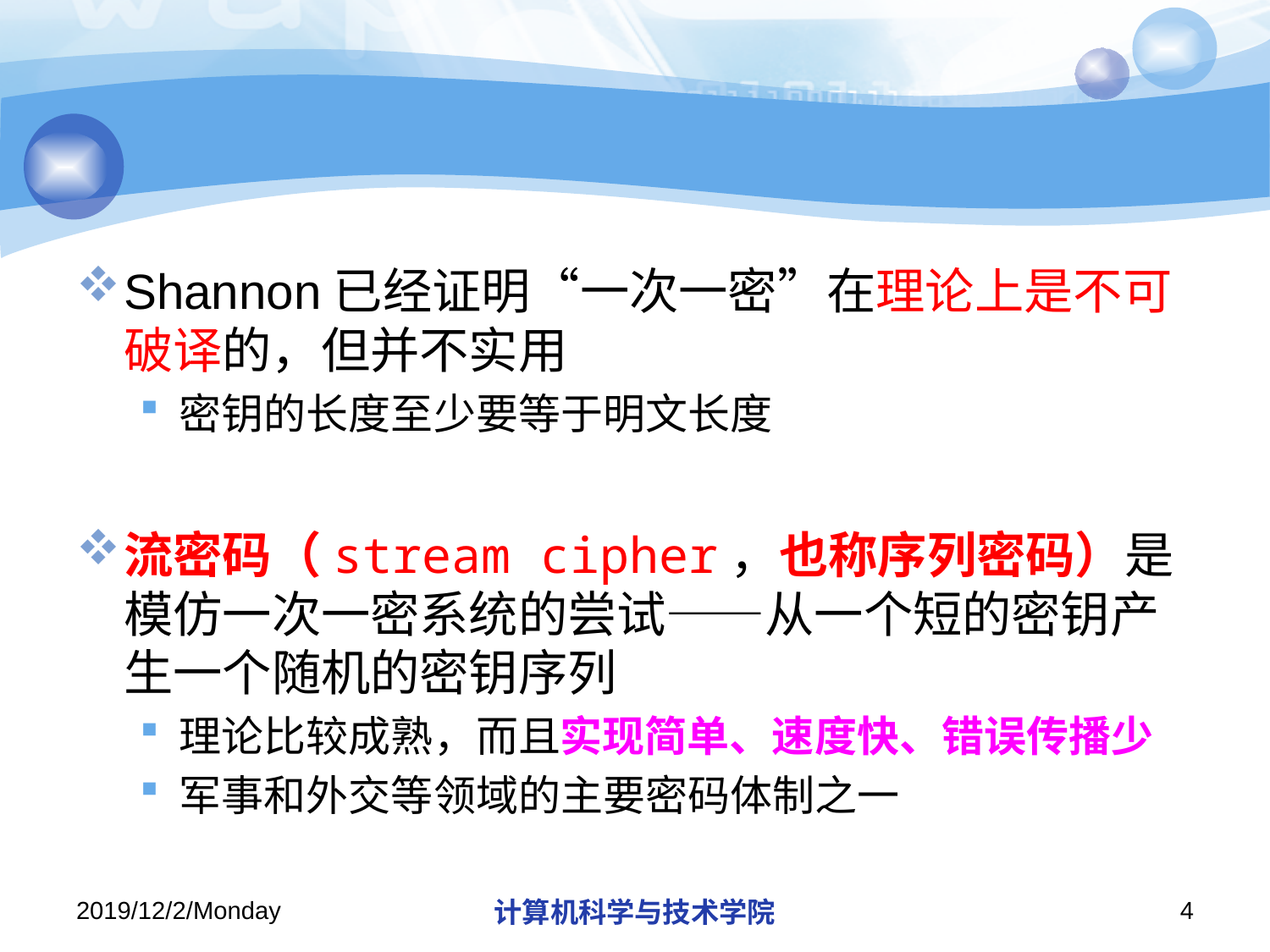

#
Shannon已经证明“一次一密”在理论上是不可破译的，但并不实用
密钥的长度至少要等于明文长度

流密码（stream cipher，也称序列密码）是模仿一次一密系统的尝试——从一个短的密钥产生一个随机的密钥序列
理论比较成熟，而且实现简单、速度快、错误传播少
军事和外交等领域的主要密码体制之一

2019/12/2/Monday
计算机科学与技术学院
4